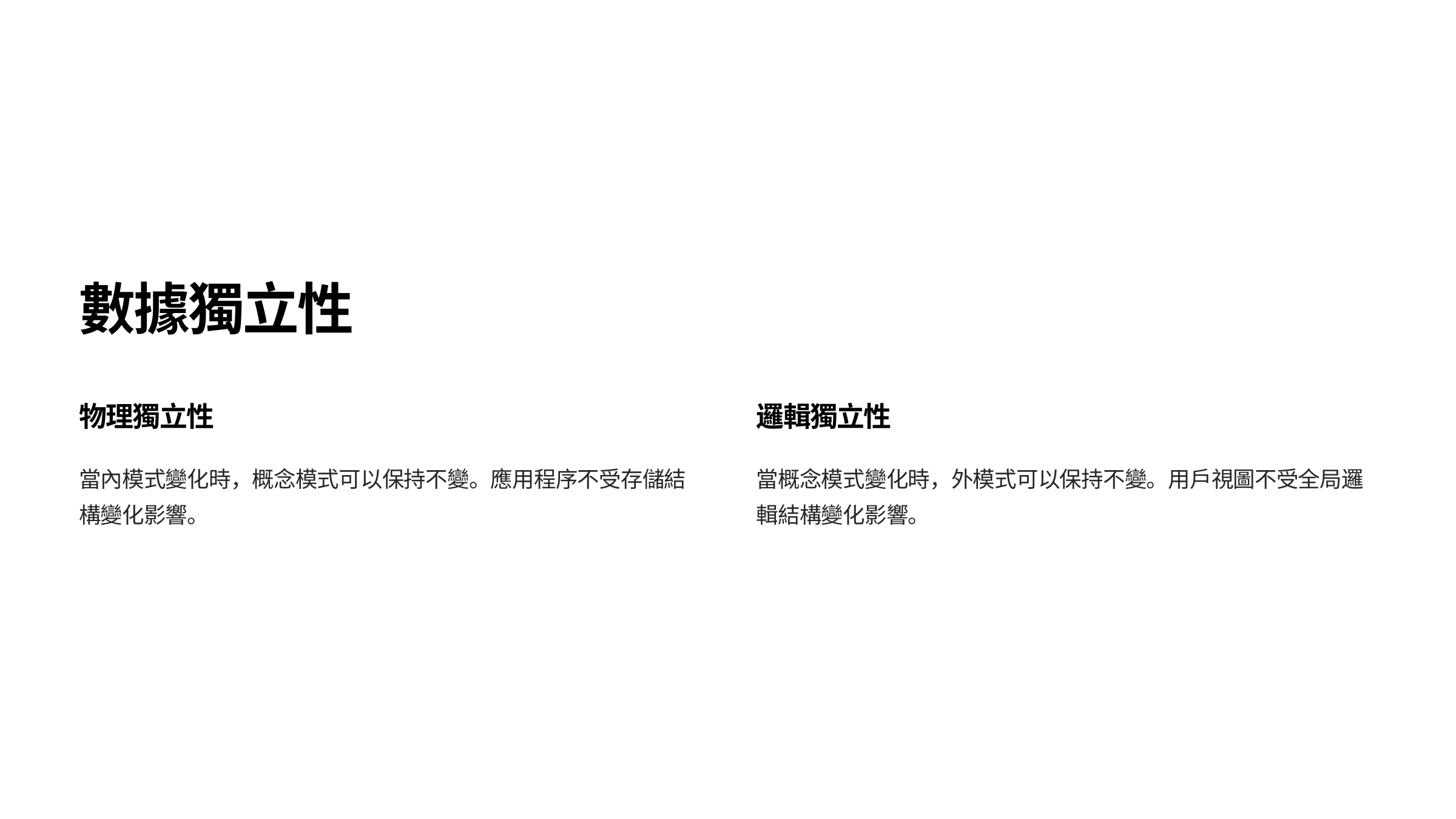

數據獨立性
物理獨立性
邏輯獨立性
當內模式變化時，概念模式可以保持不變。應用程序不受存儲結構變化影響。
當概念模式變化時，外模式可以保持不變。用戶視圖不受全局邏輯結構變化影響。